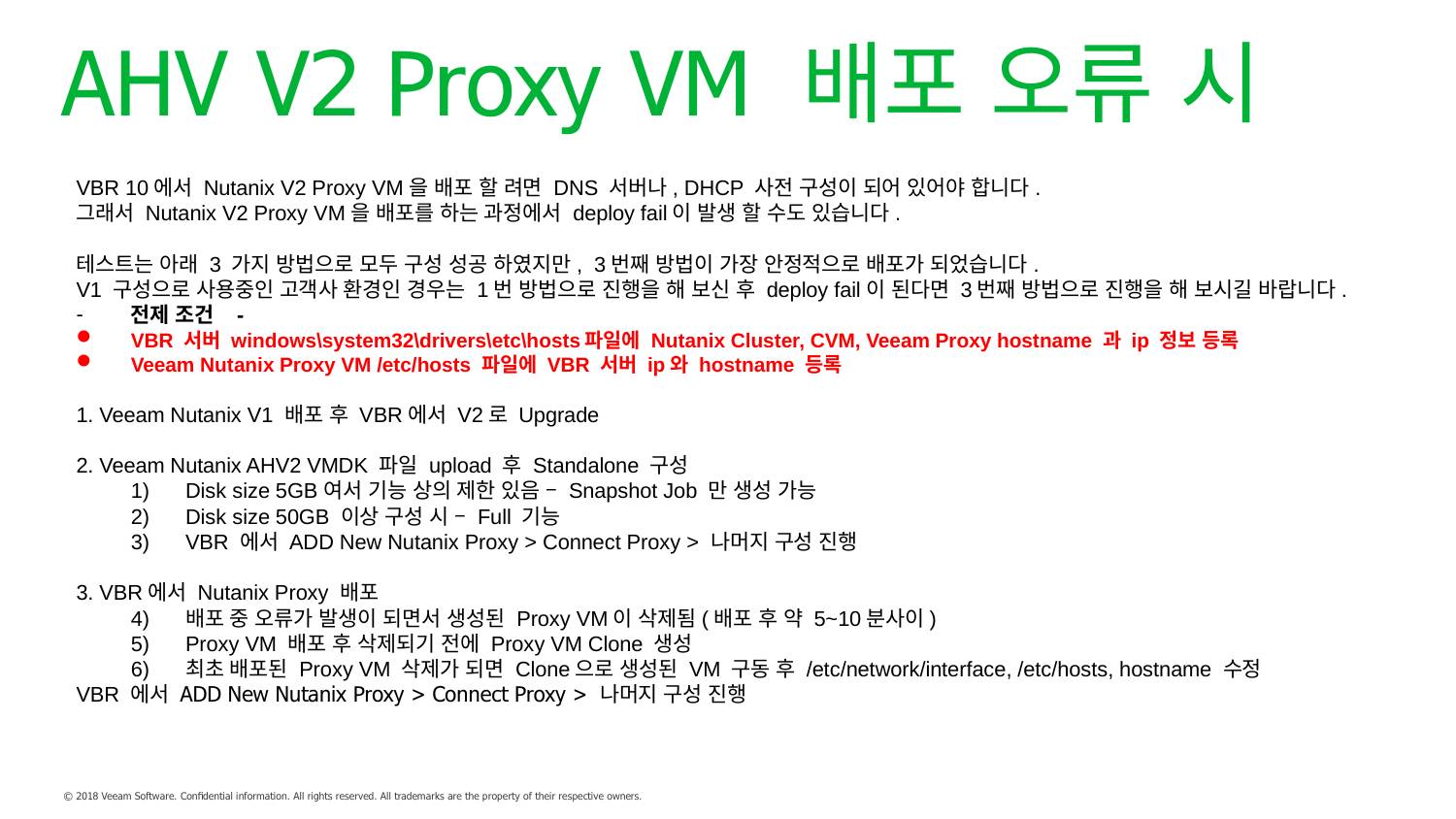

# AHV V2 Proxy VM 배포 오류 시
VBR 10에서 Nutanix V2 Proxy VM을 배포 할 려면 DNS 서버나, DHCP 사전 구성이 되어 있어야 합니다.
그래서 Nutanix V2 Proxy VM을 배포를 하는 과정에서 deploy fail이 발생 할 수도 있습니다.

테스트는 아래 3 가지 방법으로 모두 구성 성공 하였지만,  3번째 방법이 가장 안정적으로 배포가 되었습니다.
V1 구성으로 사용중인 고객사 환경인 경우는 1번 방법으로 진행을 해 보신 후 deploy fail이 된다면 3번째 방법으로 진행을 해 보시길 바랍니다.
전제 조건   -
VBR 서버 windows\system32\drivers\etc\hosts파일에 Nutanix Cluster, CVM, Veeam Proxy hostname 과 ip 정보 등록
Veeam Nutanix Proxy VM /etc/hosts 파일에 VBR 서버 ip와 hostname 등록

1. Veeam Nutanix V1 배포 후 VBR에서 V2로 Upgrade

2. Veeam Nutanix AHV2 VMDK 파일 upload 후 Standalone 구성
Disk size 5GB여서 기능 상의 제한 있음 – Snapshot Job 만 생성 가능
Disk size 50GB 이상 구성 시 – Full 기능
VBR 에서 ADD New Nutanix Proxy > Connect Proxy > 나머지 구성 진행

3. VBR에서 Nutanix Proxy 배포
배포 중 오류가 발생이 되면서 생성된 Proxy VM이 삭제됨(배포 후 약 5~10분사이)
Proxy VM 배포 후 삭제되기 전에 Proxy VM Clone 생성
최초 배포된 Proxy VM 삭제가 되면 Clone으로 생성된 VM 구동 후 /etc/network/interface, /etc/hosts, hostname 수정
VBR 에서 ADD New Nutanix Proxy > Connect Proxy > 나머지 구성 진행